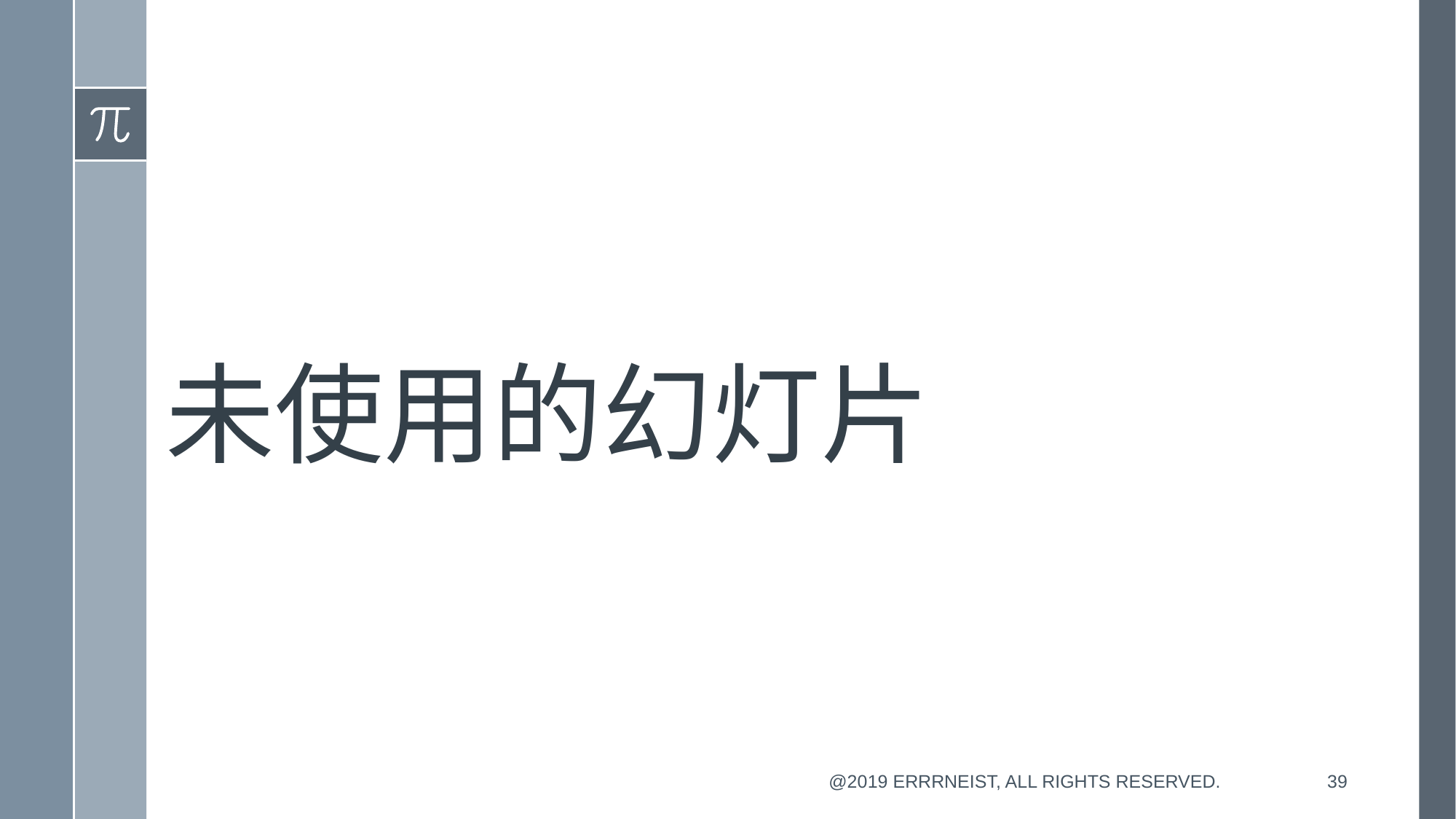

# 未使用的幻灯片
@2019 errrneist, All rights reserved.
39